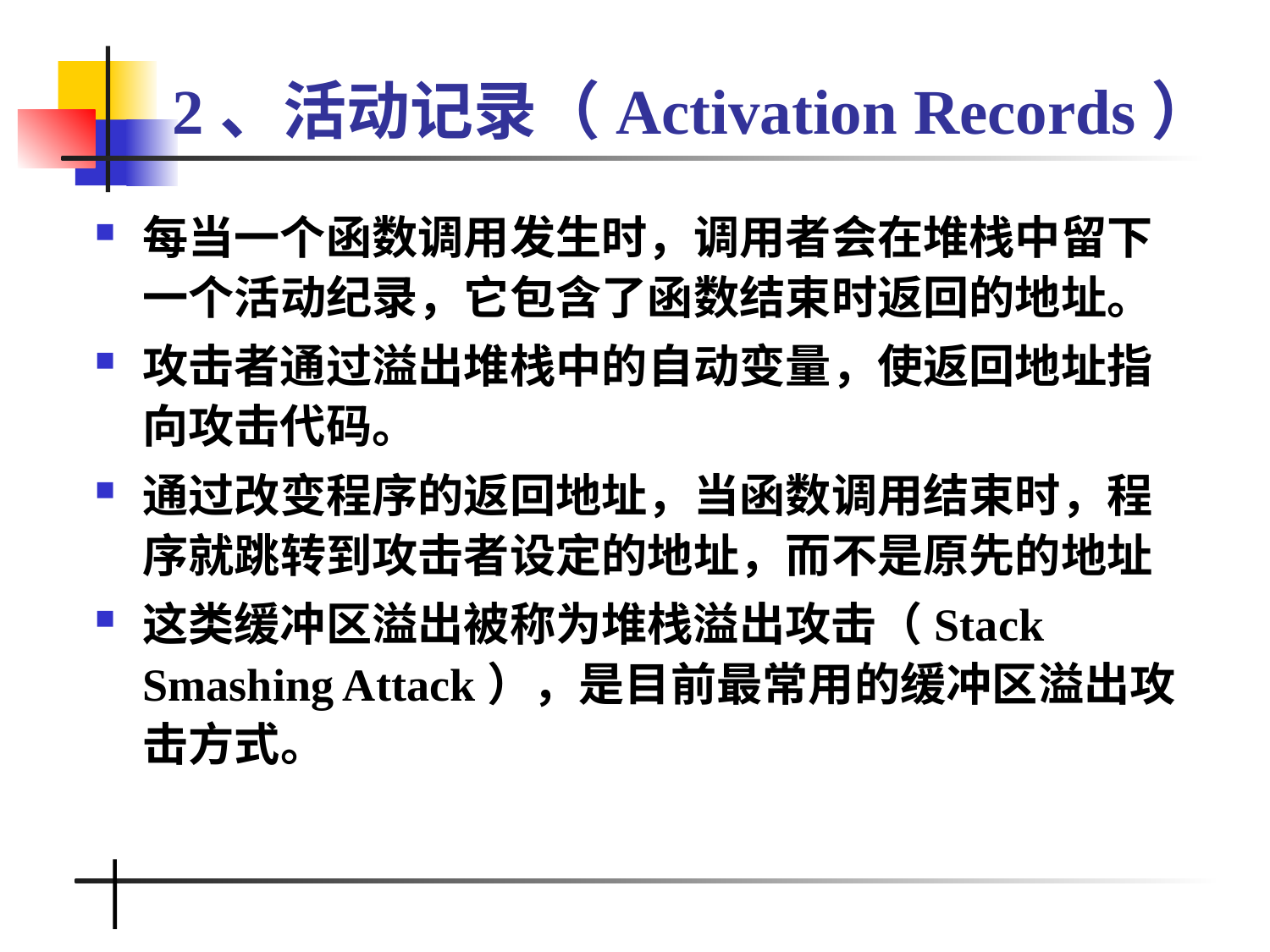

# 2、活动记录（Activation Records）
每当一个函数调用发生时，调用者会在堆栈中留下一个活动纪录，它包含了函数结束时返回的地址。
攻击者通过溢出堆栈中的自动变量，使返回地址指向攻击代码。
通过改变程序的返回地址，当函数调用结束时，程序就跳转到攻击者设定的地址，而不是原先的地址
这类缓冲区溢出被称为堆栈溢出攻击（Stack Smashing Attack），是目前最常用的缓冲区溢出攻击方式。